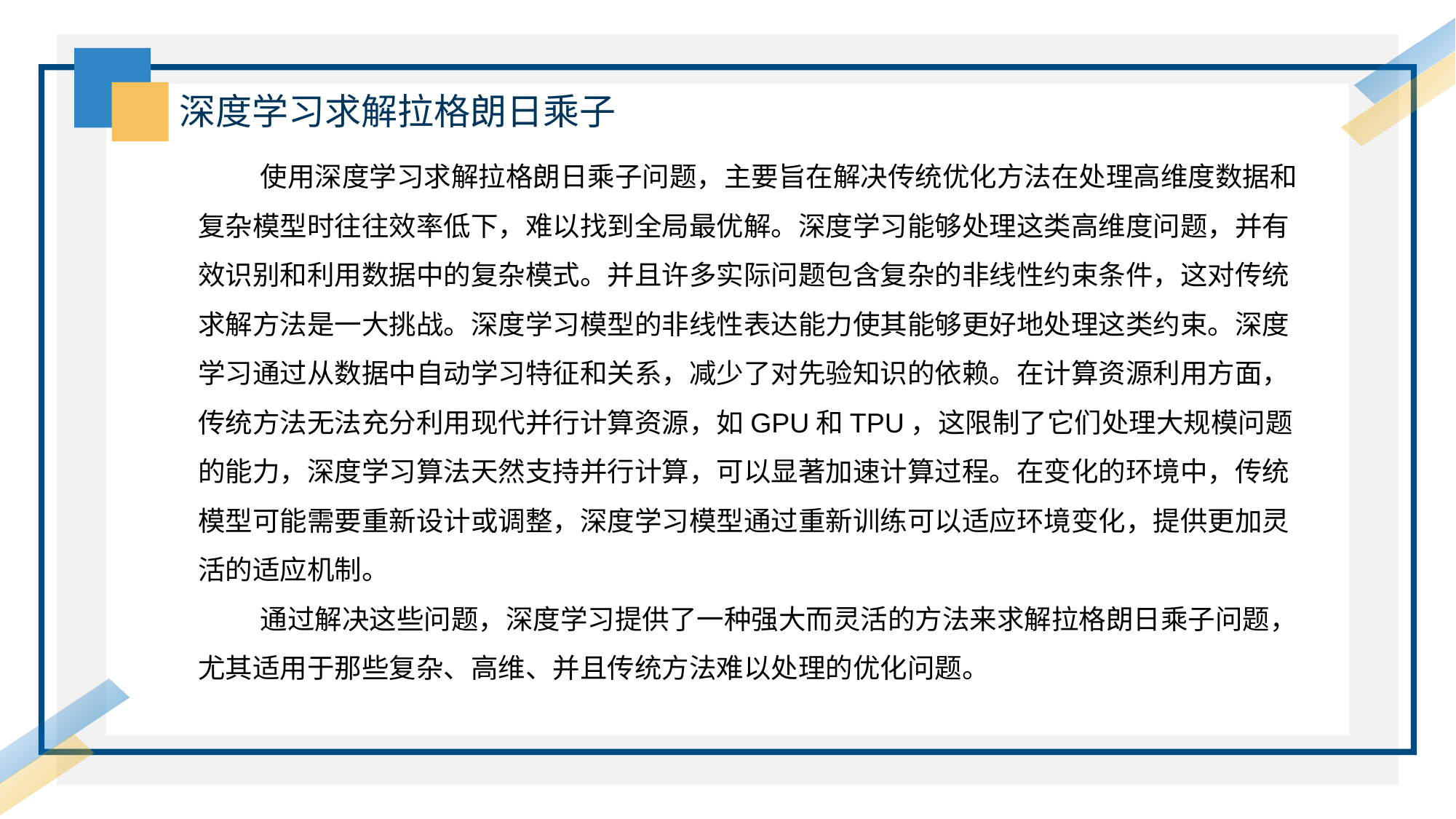

深度学习求解拉格朗日乘子
         使用深度学习求解拉格朗日乘子问题，主要旨在解决传统优化方法在处理高维度数据和复杂模型时往往效率低下，难以找到全局最优解。深度学习能够处理这类高维度问题，并有效识别和利用数据中的复杂模式。并且许多实际问题包含复杂的非线性约束条件，这对传统求解方法是一大挑战。深度学习模型的非线性表达能力使其能够更好地处理这类约束。深度学习通过从数据中自动学习特征和关系，减少了对先验知识的依赖。在计算资源利用方面，传统方法无法充分利用现代并行计算资源，如GPU和TPU，这限制了它们处理大规模问题的能力，深度学习算法天然支持并行计算，可以显著加速计算过程。在变化的环境中，传统模型可能需要重新设计或调整，深度学习模型通过重新训练可以适应环境变化，提供更加灵活的适应机制。
         通过解决这些问题，深度学习提供了一种强大而灵活的方法来求解拉格朗日乘子问题，尤其适用于那些复杂、高维、并且传统方法难以处理的优化问题。